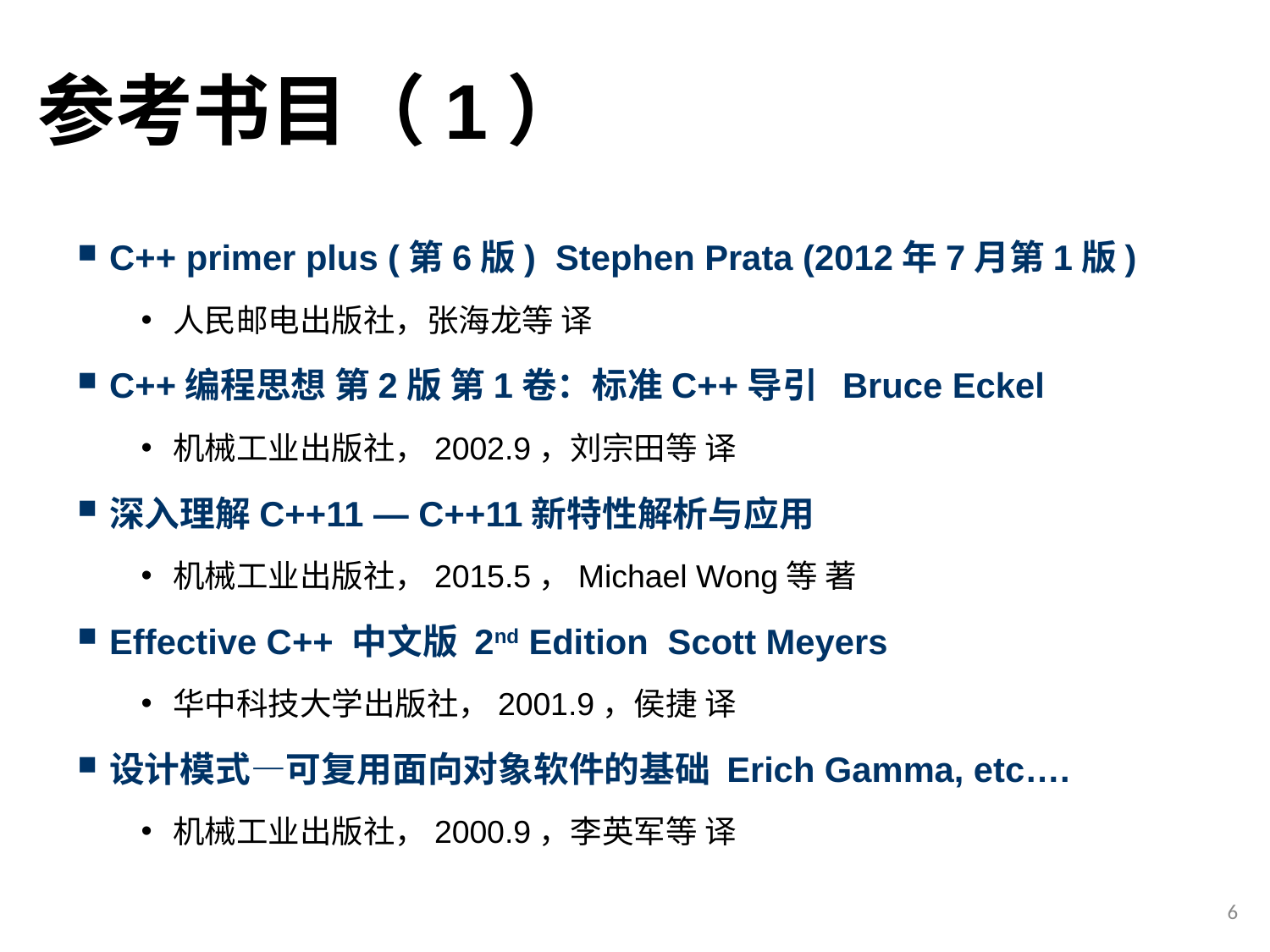

# 参考书目（1）
C++ primer plus (第6版)  Stephen Prata (2012年7月第1版)
人民邮电出版社，张海龙等 译
C++编程思想 第2版 第1卷：标准C++导引  Bruce Eckel
机械工业出版社，2002.9，刘宗田等 译
深入理解C++11 — C++11新特性解析与应用
机械工业出版社，2015.5，Michael Wong等 著
Effective C++ 中文版 2nd Edition  Scott Meyers
华中科技大学出版社，2001.9，侯捷 译
设计模式—可复用面向对象软件的基础 Erich Gamma, etc….
机械工业出版社，2000.9，李英军等 译
6